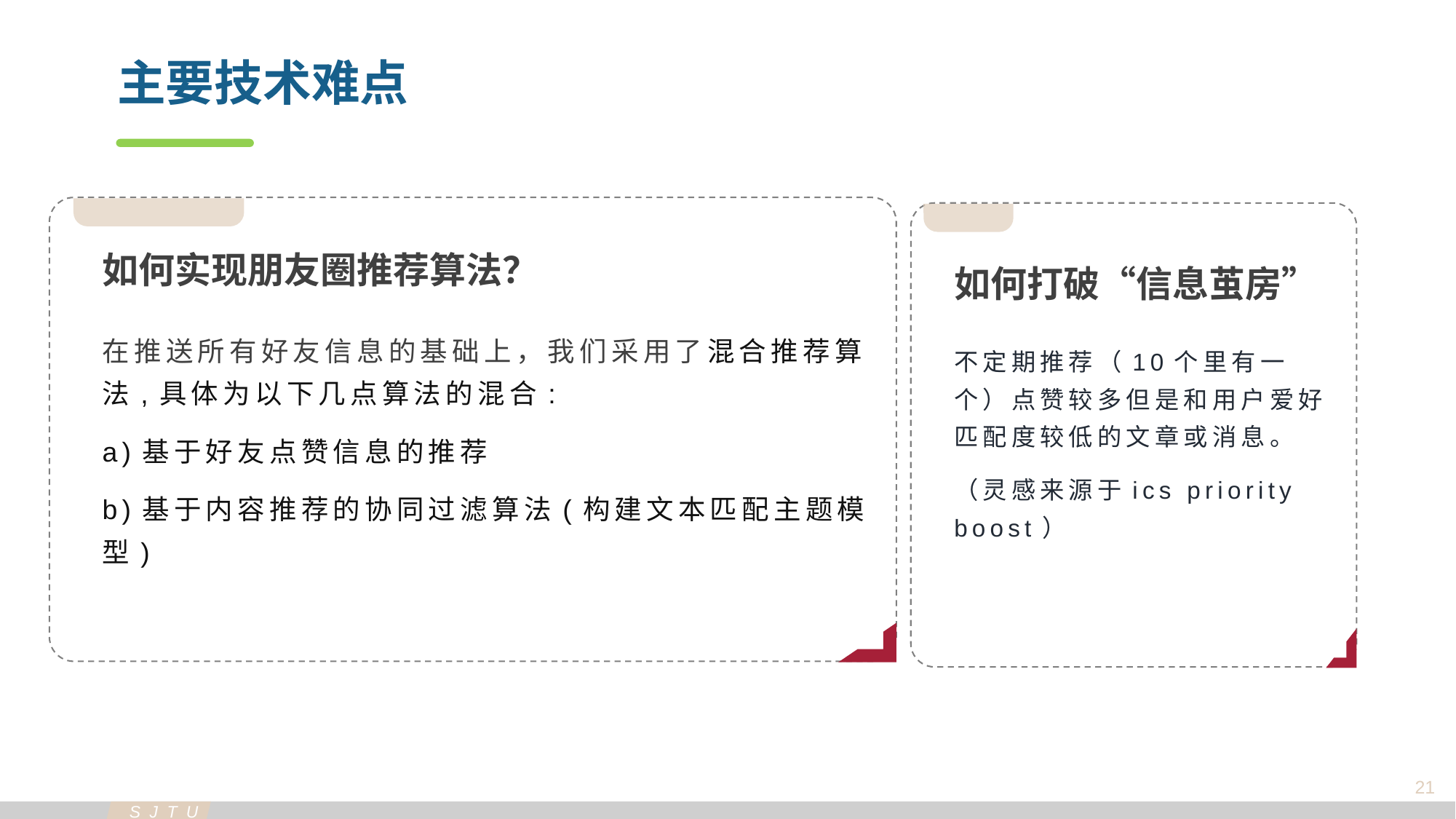

主要技术难点

如何实现朋友圈推荐算法？
如何打破“信息茧房”
在推送所有好友信息的基础上，我们采用了混合推荐算法,具体为以下几点算法的混合:
a)基于好友点赞信息的推荐
b)基于内容推荐的协同过滤算法(构建文本匹配主题模型)
不定期推荐（10个里有一个）点赞较多但是和用户爱好匹配度较低的文章或消息。
（灵感来源于ics priority boost）
21